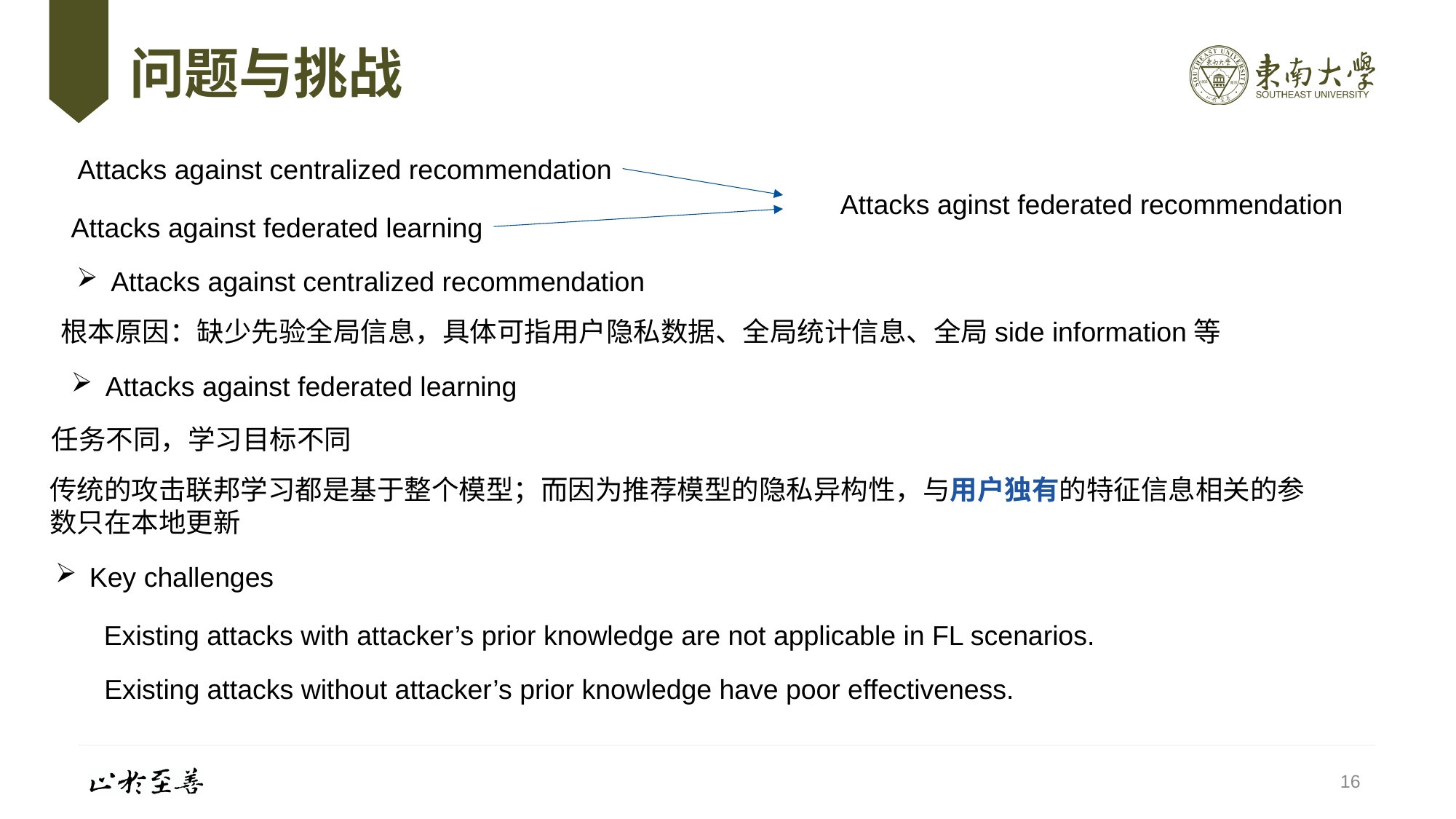

# 问题与挑战
Attacks against centralized recommendation
Attacks aginst federated recommendation
Attacks against federated learning
Attacks against centralized recommendation
根本原因：缺少先验全局信息，具体可指用户隐私数据、全局统计信息、全局side information等
Attacks against federated learning
任务不同，学习目标不同
传统的攻击联邦学习都是基于整个模型；而因为推荐模型的隐私异构性，与用户独有的特征信息相关的参数只在本地更新
Key challenges
Existing attacks with attacker’s prior knowledge are not applicable in FL scenarios.
Existing attacks without attacker’s prior knowledge have poor effectiveness.
16